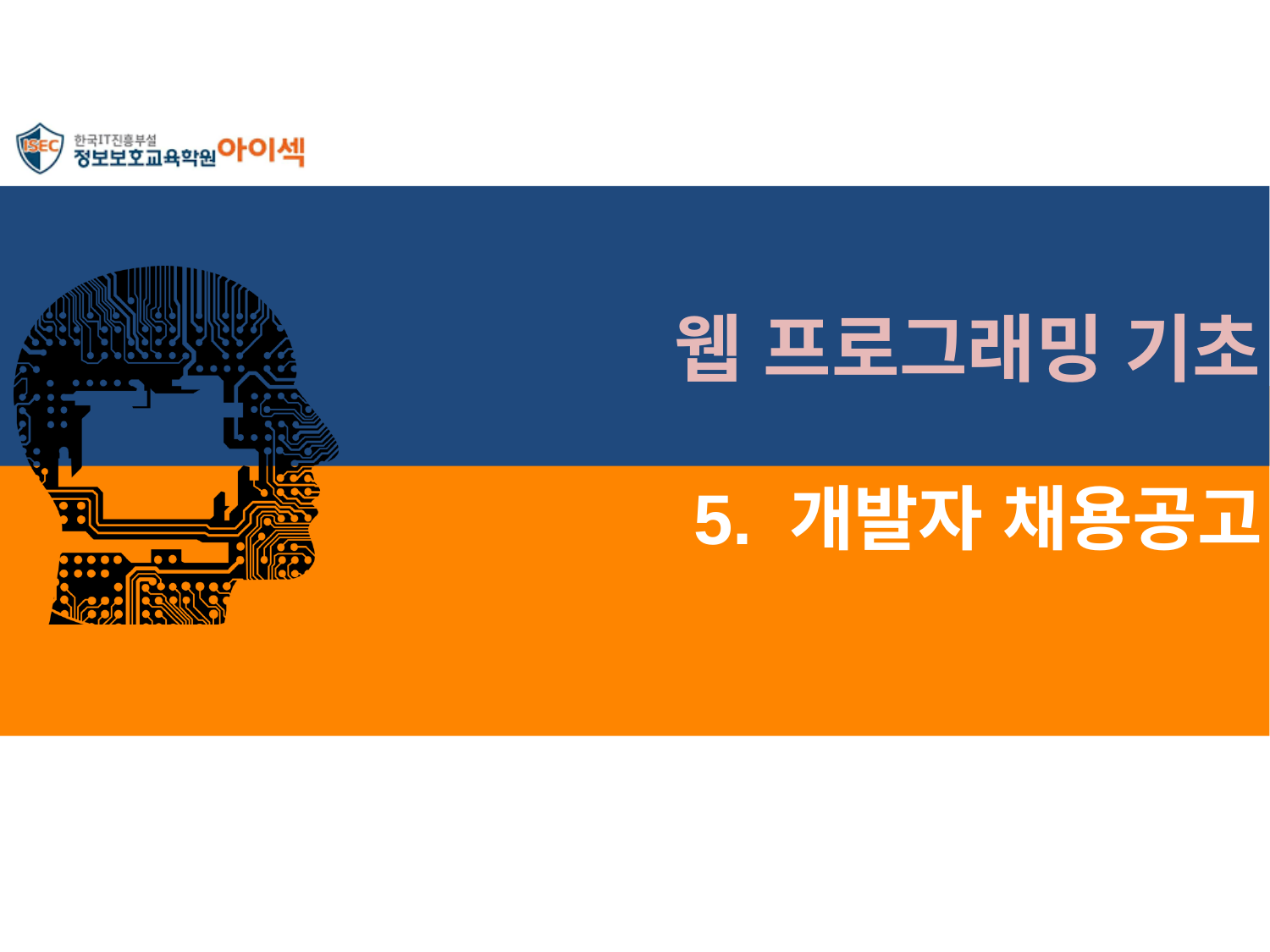

웹 프로그래밍 기초
# 5. 개발자 채용공고